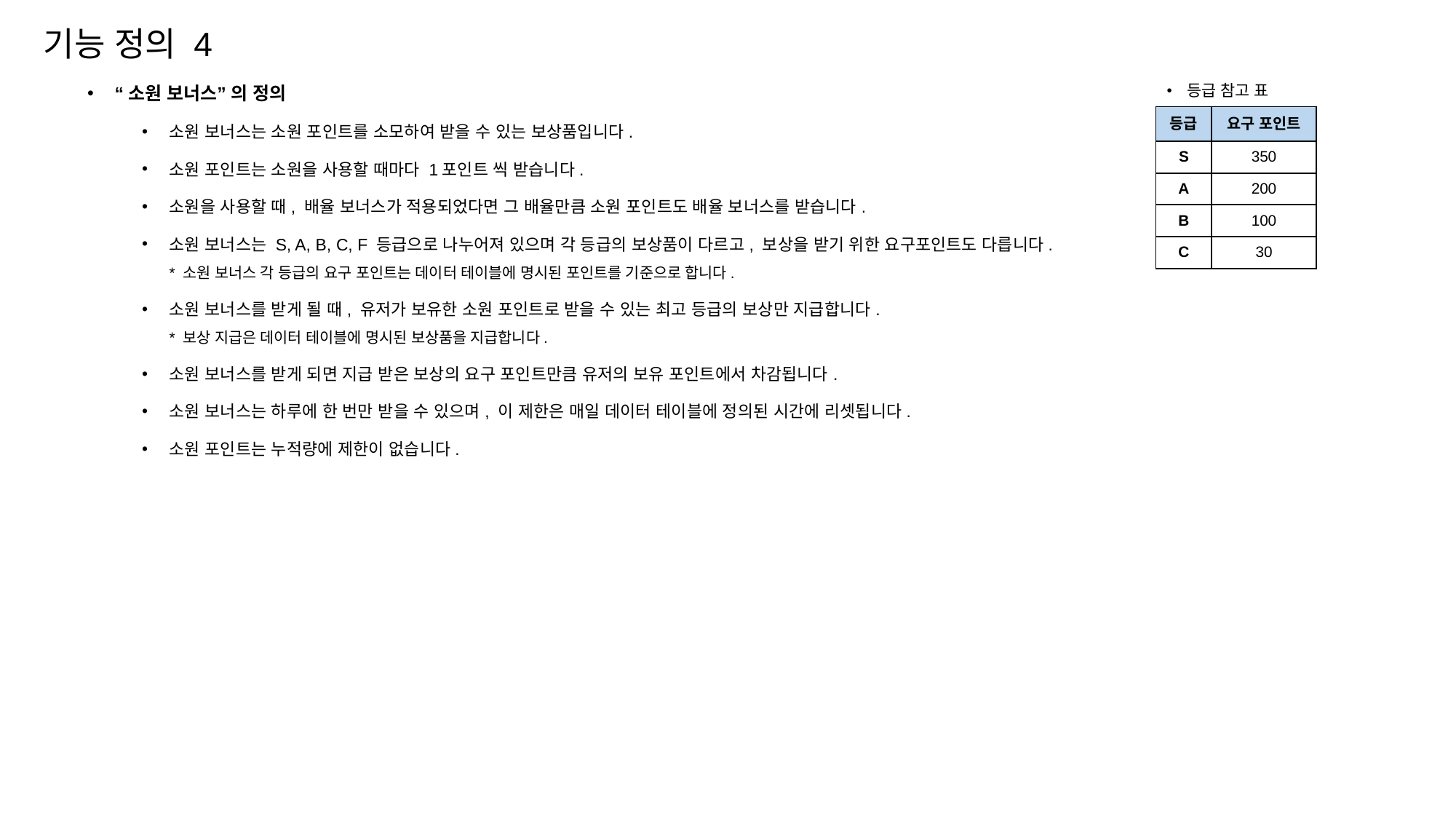

기능 정의 4
“소원 보너스” 의 정의
소원 보너스는 소원 포인트를 소모하여 받을 수 있는 보상품입니다.
소원 포인트는 소원을 사용할 때마다 1포인트 씩 받습니다.
소원을 사용할 때, 배율 보너스가 적용되었다면 그 배율만큼 소원 포인트도 배율 보너스를 받습니다.
소원 보너스는 S, A, B, C, F 등급으로 나누어져 있으며 각 등급의 보상품이 다르고, 보상을 받기 위한 요구포인트도 다릅니다.
* 소원 보너스 각 등급의 요구 포인트는 데이터 테이블에 명시된 포인트를 기준으로 합니다.
소원 보너스를 받게 될 때, 유저가 보유한 소원 포인트로 받을 수 있는 최고 등급의 보상만 지급합니다.
* 보상 지급은 데이터 테이블에 명시된 보상품을 지급합니다.
소원 보너스를 받게 되면 지급 받은 보상의 요구 포인트만큼 유저의 보유 포인트에서 차감됩니다.
소원 보너스는 하루에 한 번만 받을 수 있으며, 이 제한은 매일 데이터 테이블에 정의된 시간에 리셋됩니다.
소원 포인트는 누적량에 제한이 없습니다.

등급 참고 표
| 등급 | 요구 포인트 |
| --- | --- |
| S | 350 |
| A | 200 |
| B | 100 |
| C | 30 |